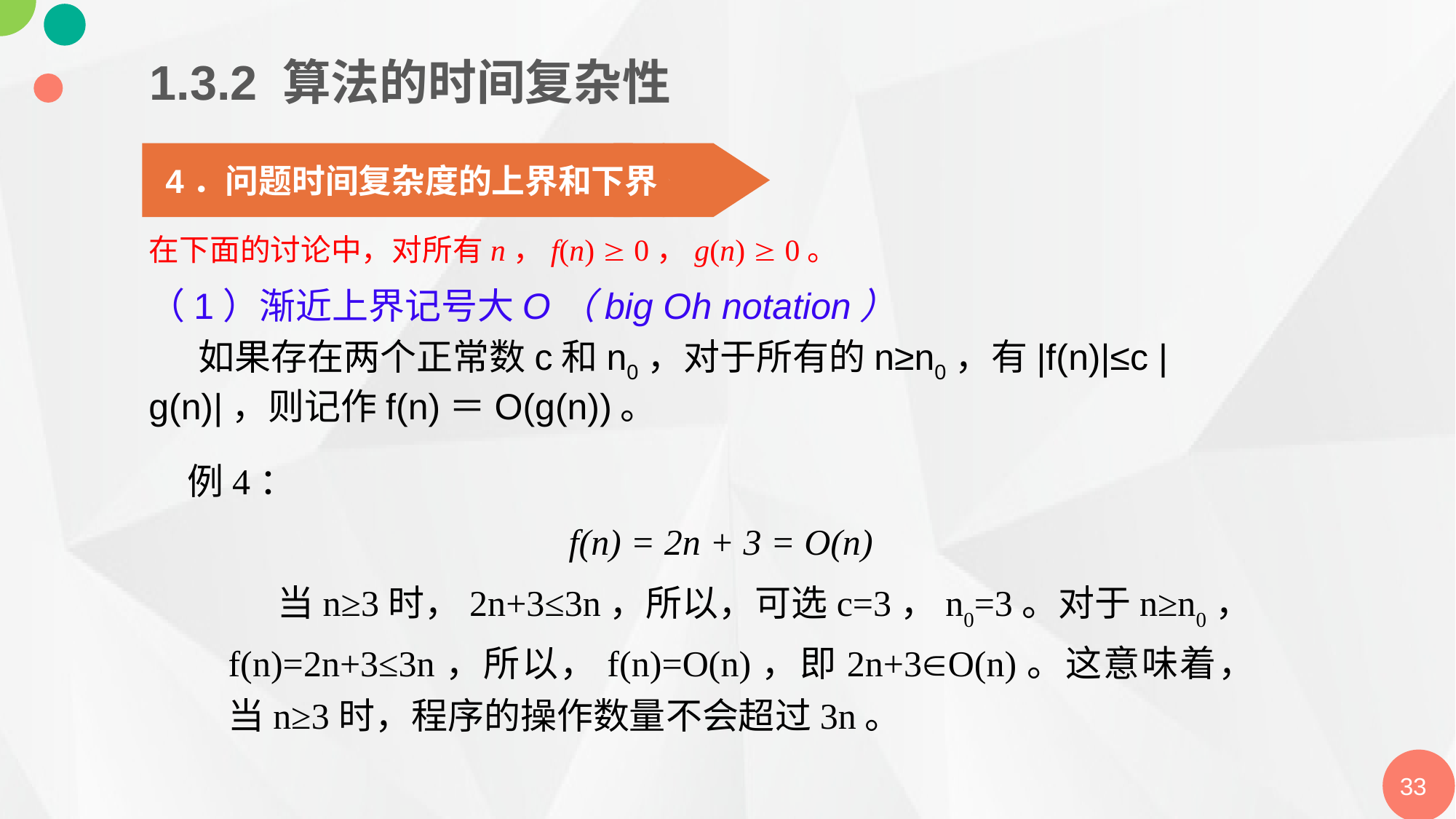

1.3.2 算法的时间复杂性

4．问题时间复杂度的上界和下界
 在下面的讨论中，对所有n，f(n) ≥ 0，g(n) ≥ 0。
（1）渐近上界记号大O（big Oh notation）
     如果存在两个正常数c和n0，对于所有的n≥n0，有|f(n)|≤c |g(n)|，则记作f(n)＝Ο(g(n))。

例4：
f(n) = 2n + 3 = O(n)
          当n≥3时，2n+3≤3n，所以，可选c=3，n0=3。对于n≥n0，f(n)=2n+3≤3n，所以，f(n)=O(n)，即2n+3∈O(n)。这意味着，当n≥3时，程序的操作数量不会超过3n。